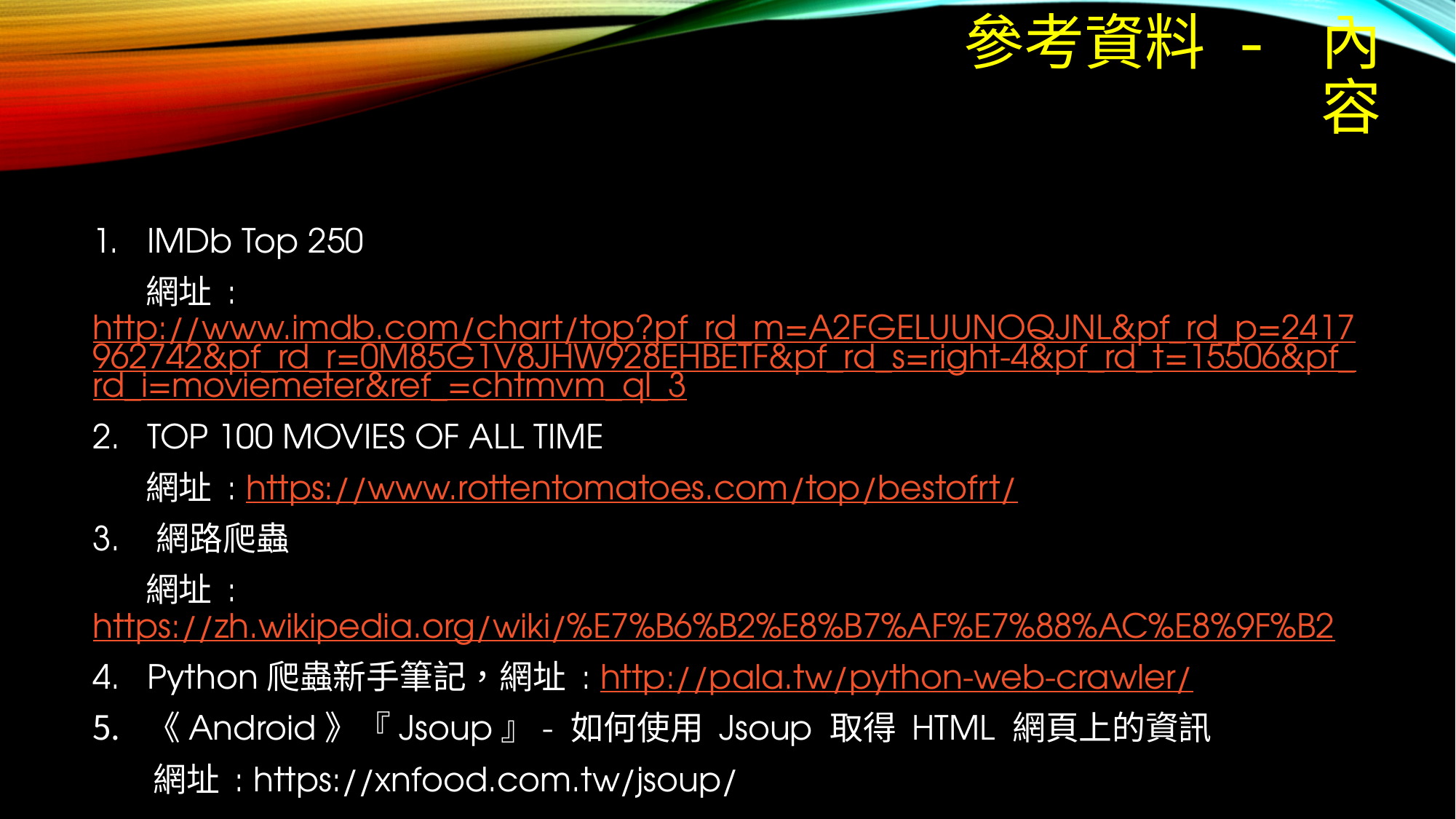

# 參考資料 - 內容
IMDb Top 250
      網址 : http://www.imdb.com/chart/top?pf_rd_m=A2FGELUUNOQJNL&pf_rd_p=2417962742&pf_rd_r=0M85G1V8JHW928EHBETF&pf_rd_s=right-4&pf_rd_t=15506&pf_rd_i=moviemeter&ref_=chtmvm_ql_3
TOP 100 MOVIES OF ALL TIME
      網址 : https://www.rottentomatoes.com/top/bestofrt/
3.   網路爬蟲
      網址 : https://zh.wikipedia.org/wiki/%E7%B6%B2%E8%B7%AF%E7%88%AC%E8%9F%B2
Python爬蟲新手筆記，網址 : http://pala.tw/python-web-crawler/
《Android》『Jsoup』- 如何使用 Jsoup 取得 HTML 網頁上的資訊
       網址 : https://xnfood.com.tw/jsoup/